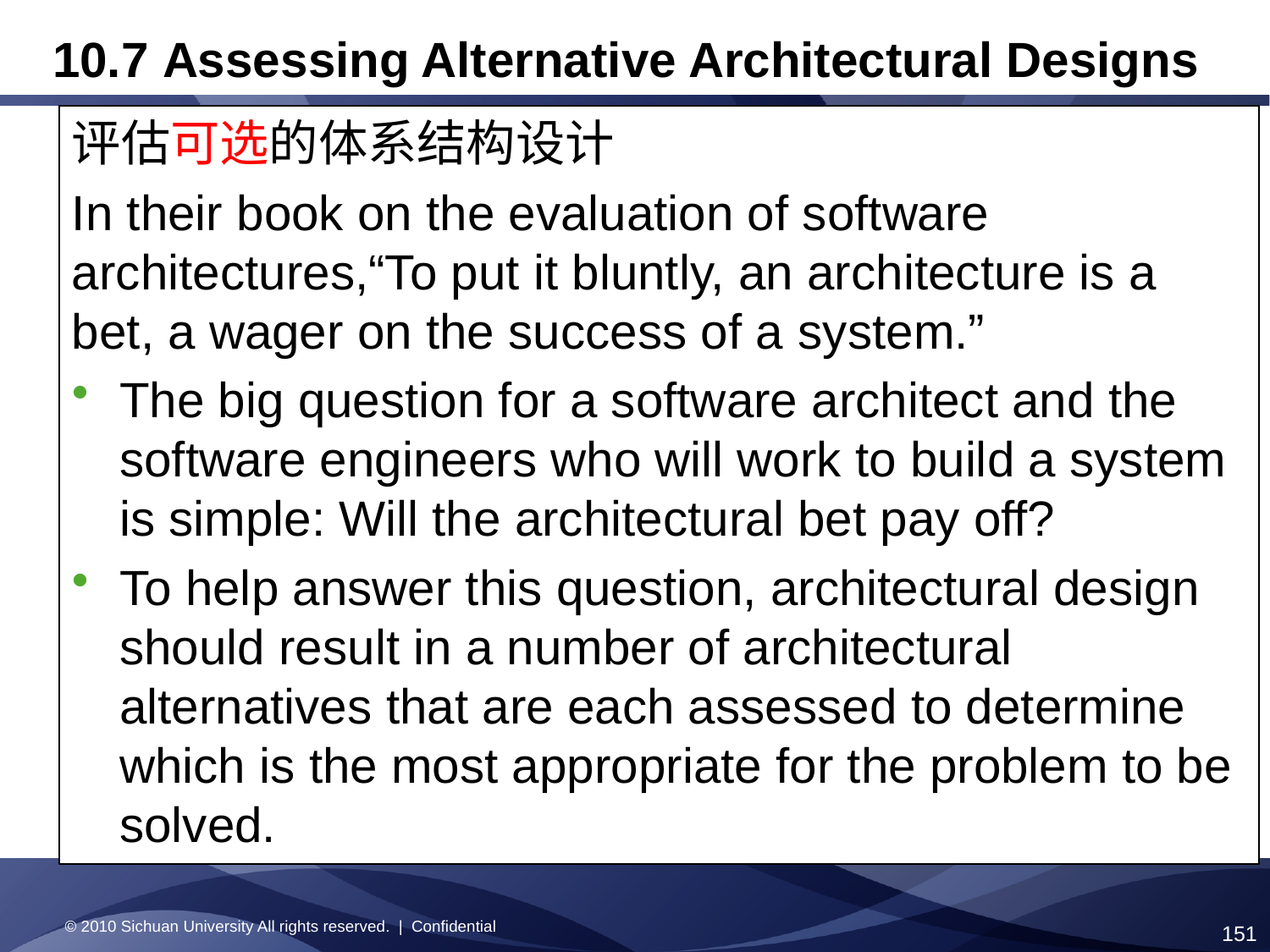

# 10.7 Assessing Alternative Architectural Designs
评估可选的体系结构设计
In their book on the evaluation of software architectures,“To put it bluntly, an architecture is a bet, a wager on the success of a system.”
The big question for a software architect and the software engineers who will work to build a system is simple: Will the architectural bet pay off?
To help answer this question, architectural design should result in a number of architectural alternatives that are each assessed to determine which is the most appropriate for the problem to be solved.
© 2010 Sichuan University All rights reserved.  |  Confidential
151